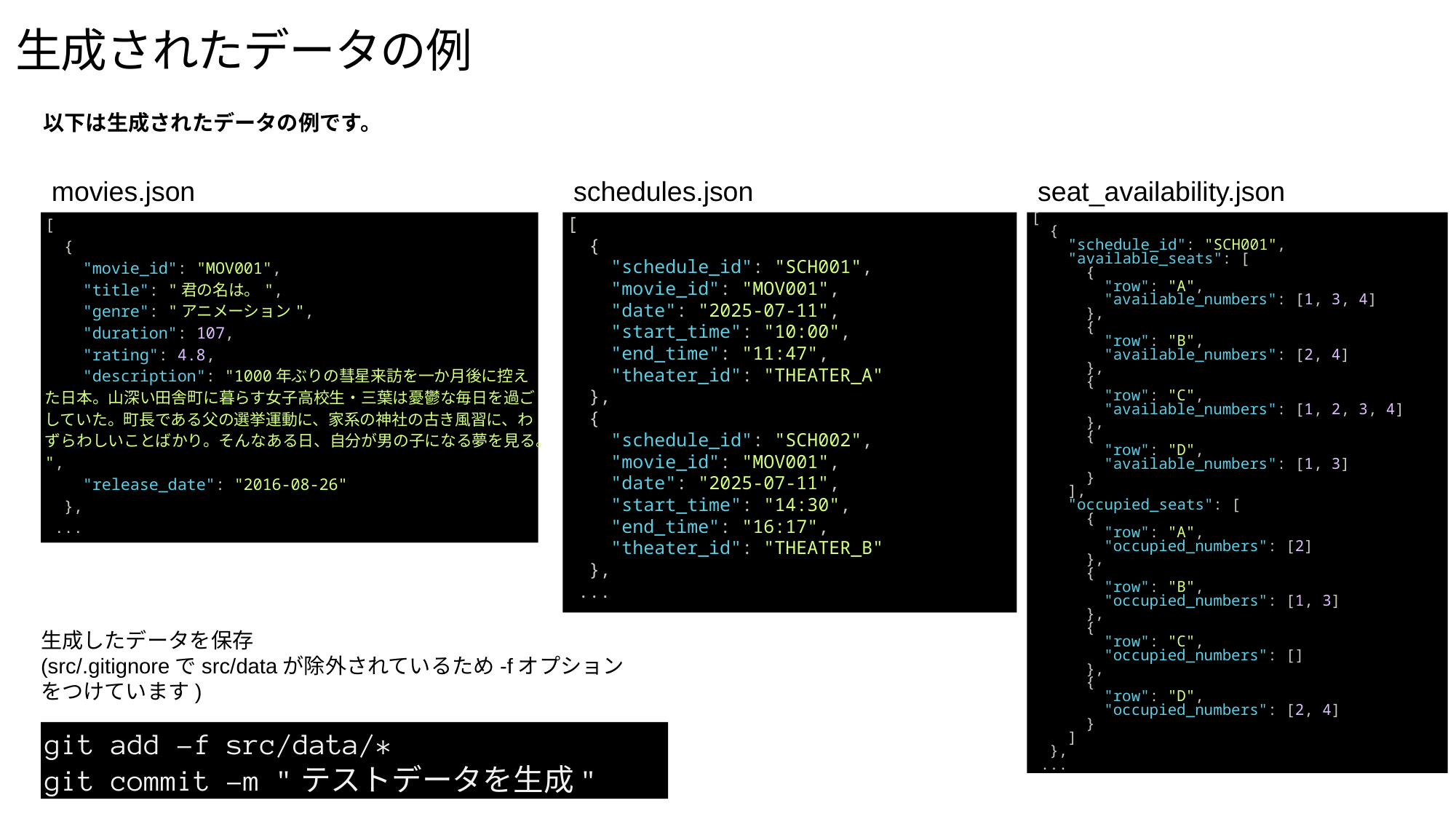

# 生成されたデータの例
以下は生成されたデータの例です。
movies.json
schedules.json
seat_availability.json
[
  {
    "movie_id": "MOV001",
    "title": "君の名は。",
    "genre": "アニメーション",
    "duration": 107,
    "rating": 4.8,
    "description": "1000年ぶりの彗星来訪を一か月後に控えた日本。山深い田舎町に暮らす女子高校生・三葉は憂鬱な毎日を過ごしていた。町長である父の選挙運動に、家系の神社の古き風習に、わずらわしいことばかり。そんなある日、自分が男の子になる夢を見る。",
    "release_date": "2016-08-26"
  },
 ...
[
  {
    "schedule_id": "SCH001",
    "movie_id": "MOV001",
    "date": "2025-07-11",
    "start_time": "10:00",
    "end_time": "11:47",
    "theater_id": "THEATER_A"
  },
  {
    "schedule_id": "SCH002",
    "movie_id": "MOV001",
    "date": "2025-07-11",
    "start_time": "14:30",
    "end_time": "16:17",
    "theater_id": "THEATER_B"
  },
 ...
[
  {
    "schedule_id": "SCH001",
    "available_seats": [
      {
        "row": "A",
        "available_numbers": [1, 3, 4]
      },
      {
        "row": "B",
        "available_numbers": [2, 4]
      },
      {
        "row": "C",
        "available_numbers": [1, 2, 3, 4]
      },
      {
        "row": "D",
        "available_numbers": [1, 3]
      }
    ],
    "occupied_seats": [
      {
        "row": "A",
        "occupied_numbers": [2]
      },
      {
        "row": "B",
        "occupied_numbers": [1, 3]
      },
      {
        "row": "C",
        "occupied_numbers": []
      },
      {
        "row": "D",
        "occupied_numbers": [2, 4]
      }
    ]
  },
 ...

生成したデータを保存
(src/.gitignoreでsrc/dataが除外されているため-fオプションをつけています)
git add -f src/data/*
git commit -m "テストデータを生成"
36